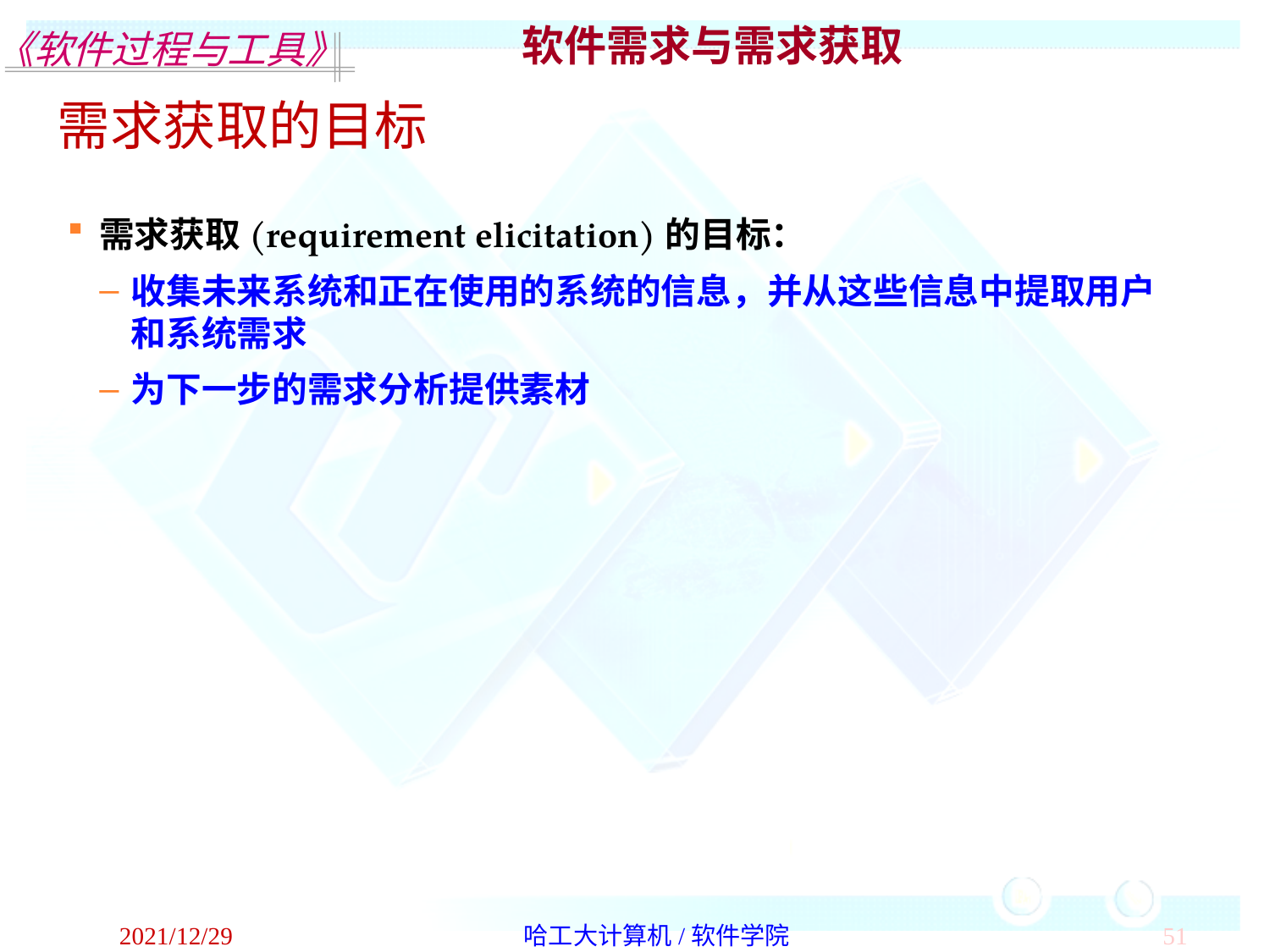

软件需求与需求获取
需求获取的目标
需求获取(requirement elicitation)的目标：
收集未来系统和正在使用的系统的信息，并从这些信息中提取用户和系统需求
为下一步的需求分析提供素材